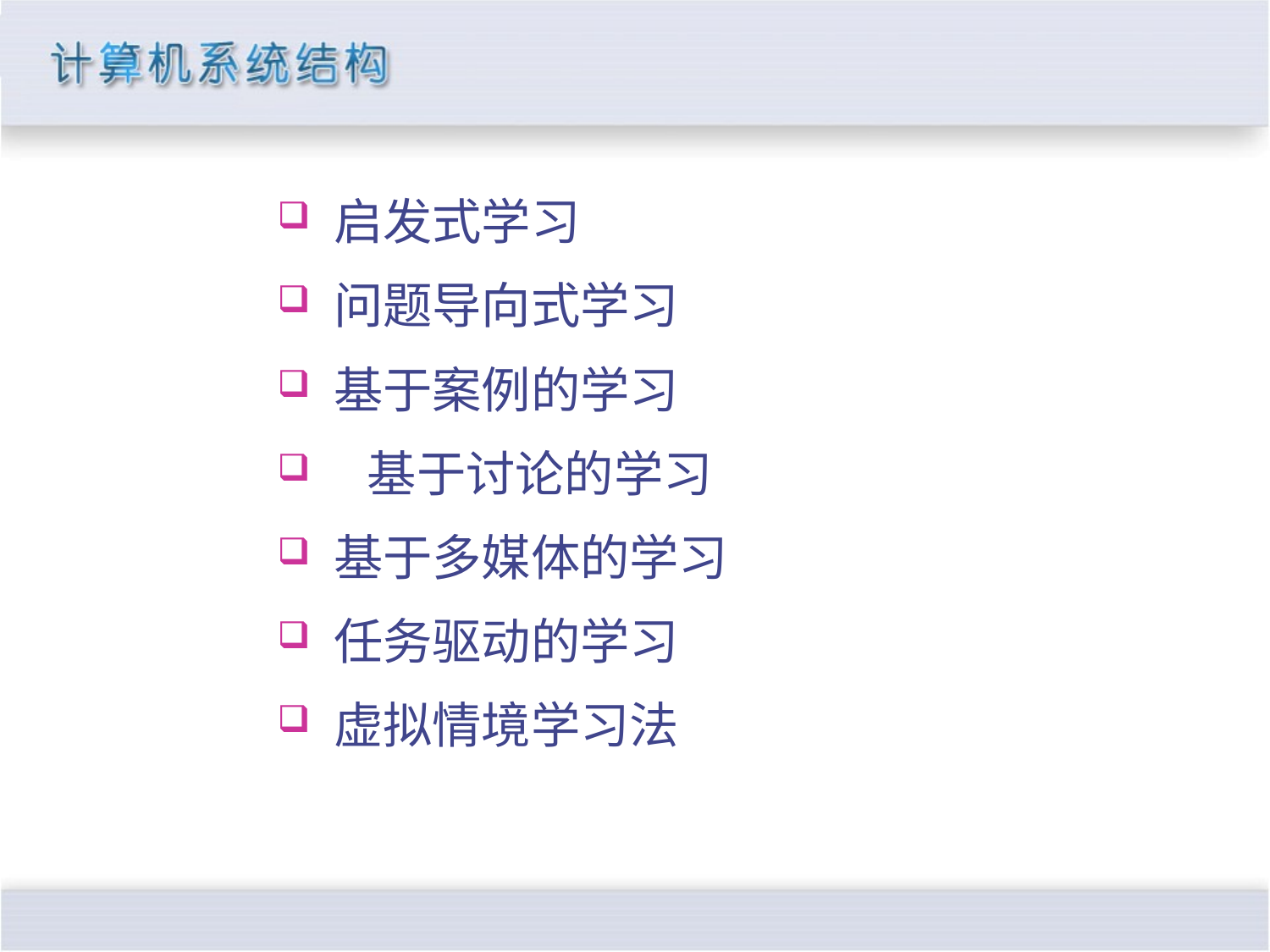

启发式学习
 问题导向式学习
 基于案例的学习
 	基于讨论的学习
 基于多媒体的学习
 任务驱动的学习
 虚拟情境学习法